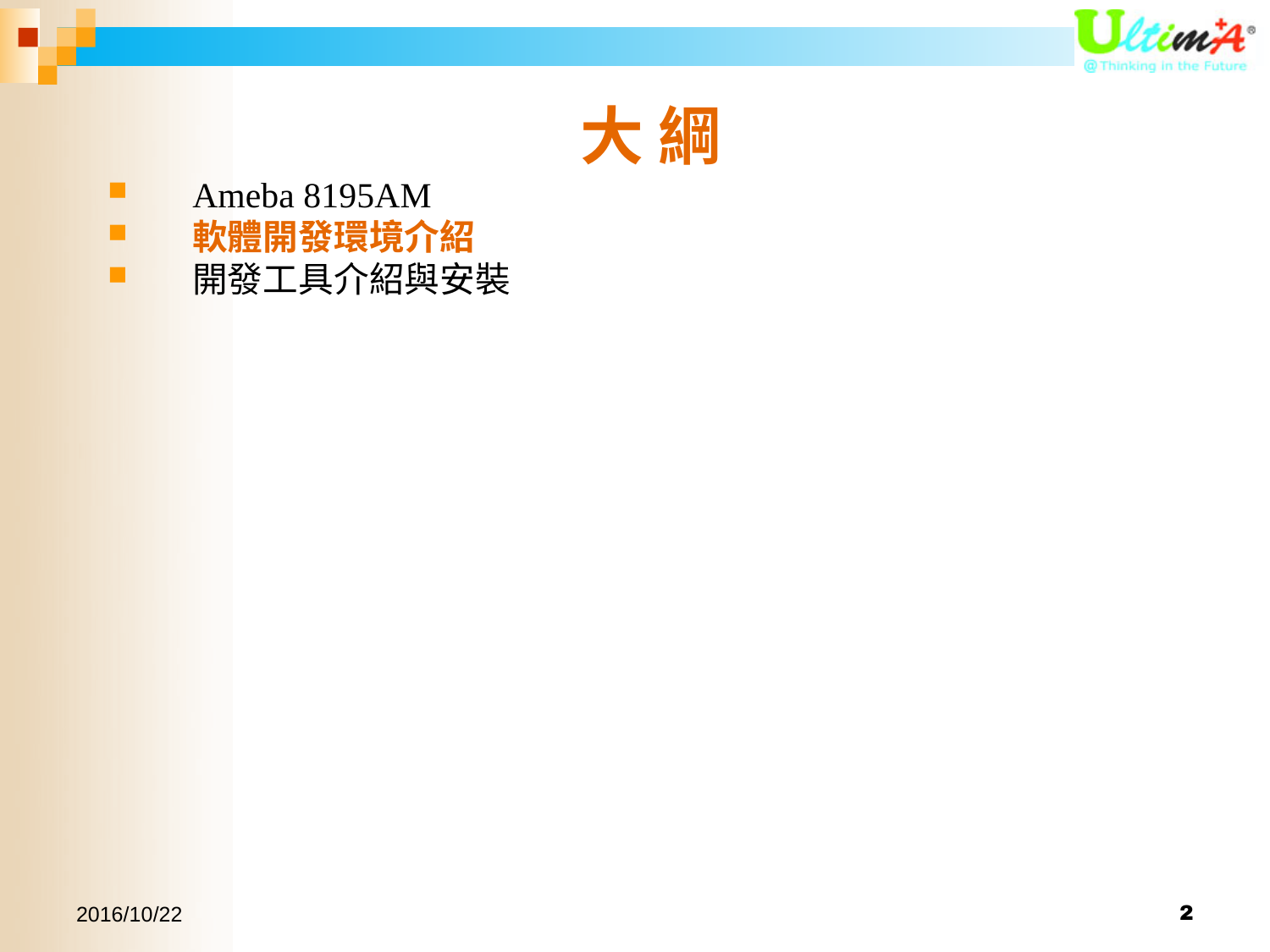

# 大 綱
Ameba 8195AM
軟體開發環境介紹
開發工具介紹與安裝
2016/10/22
2